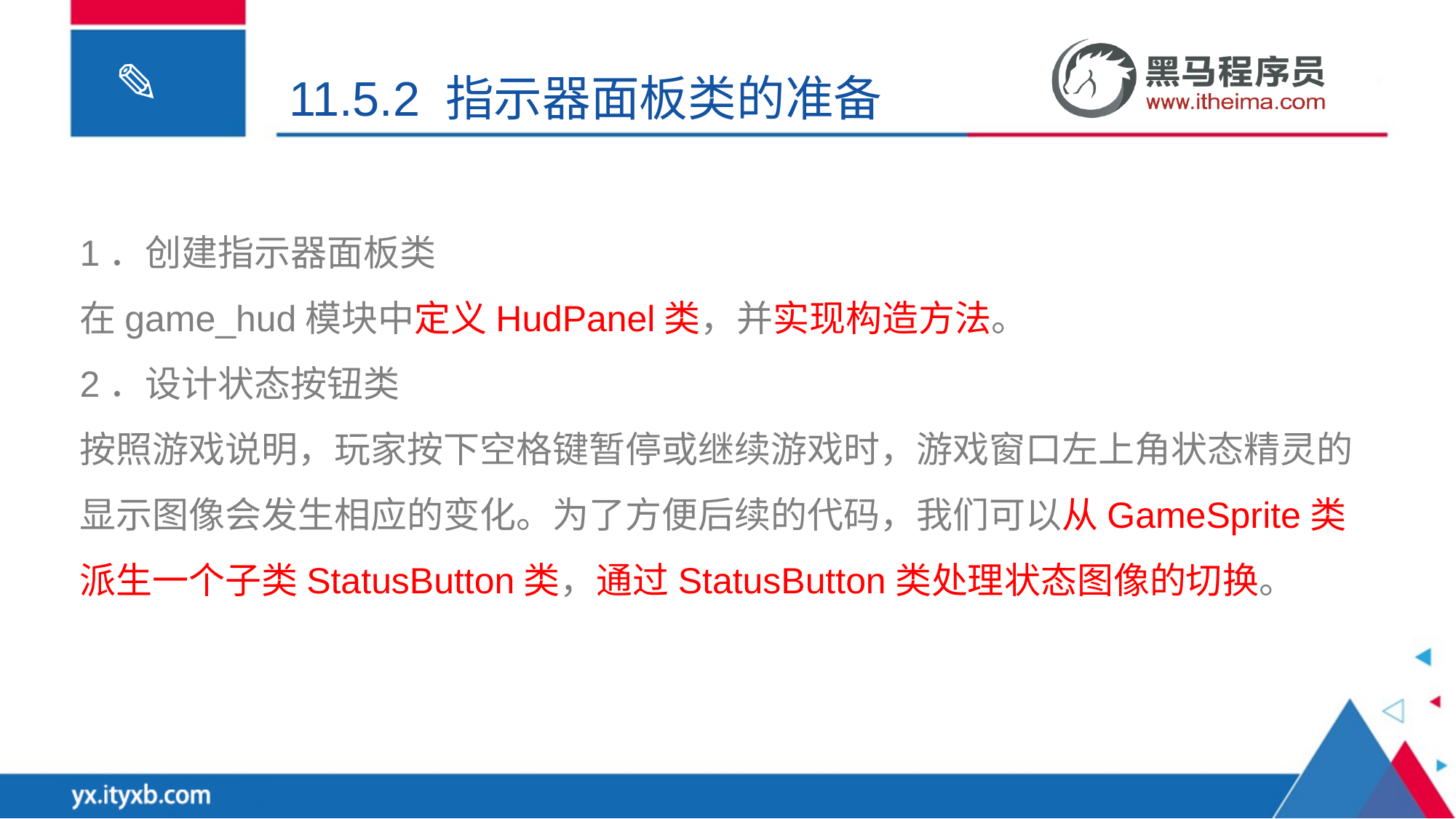

11.5.2 指示器面板类的准备
1．创建指示器面板类
在game_hud模块中定义HudPanel类，并实现构造方法。
2．设计状态按钮类
按照游戏说明，玩家按下空格键暂停或继续游戏时，游戏窗口左上角状态精灵的显示图像会发生相应的变化。为了方便后续的代码，我们可以从GameSprite类派生一个子类StatusButton类，通过StatusButton类处理状态图像的切换。